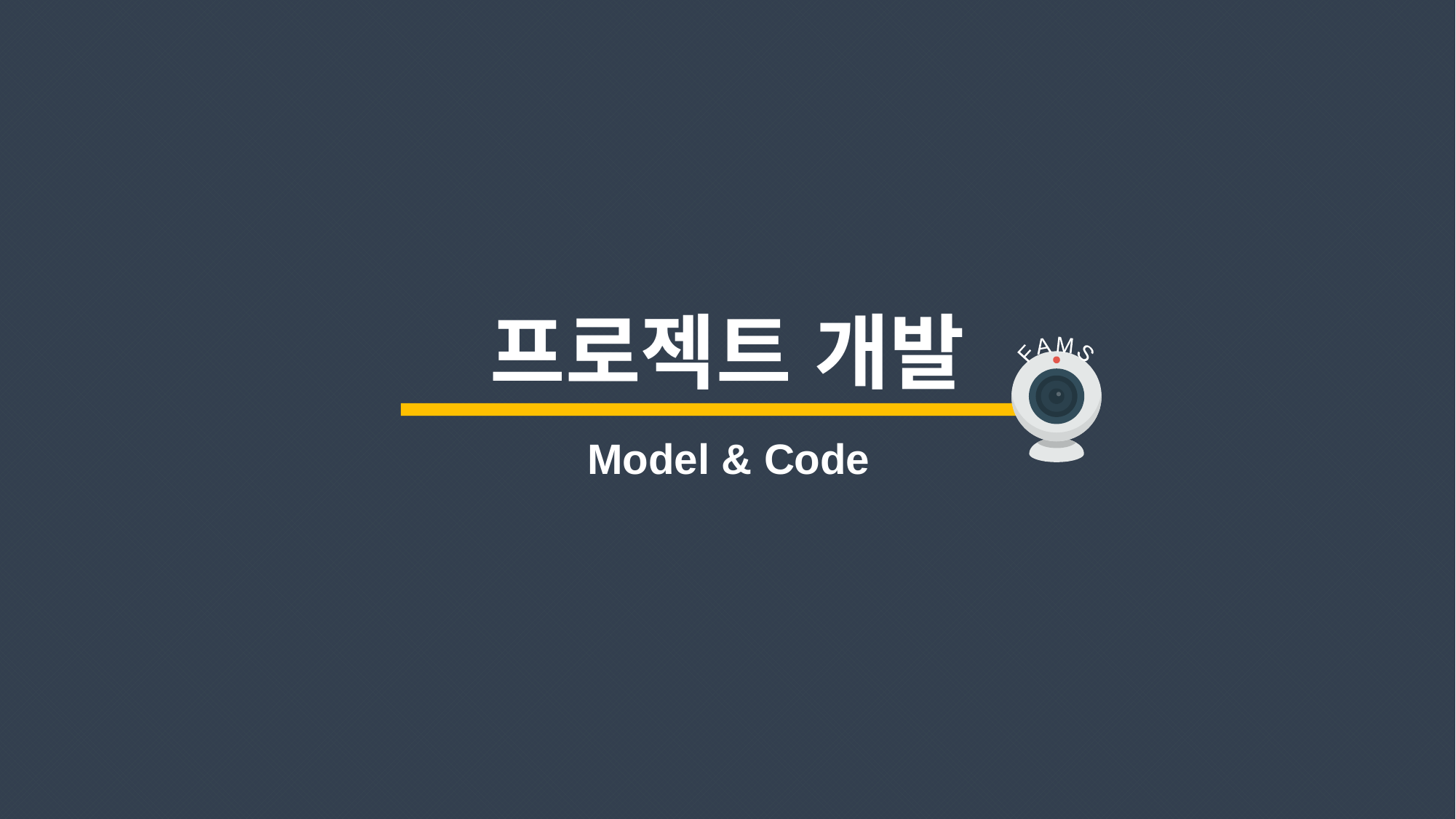

프로젝트 개발
F A M S

Model & Code